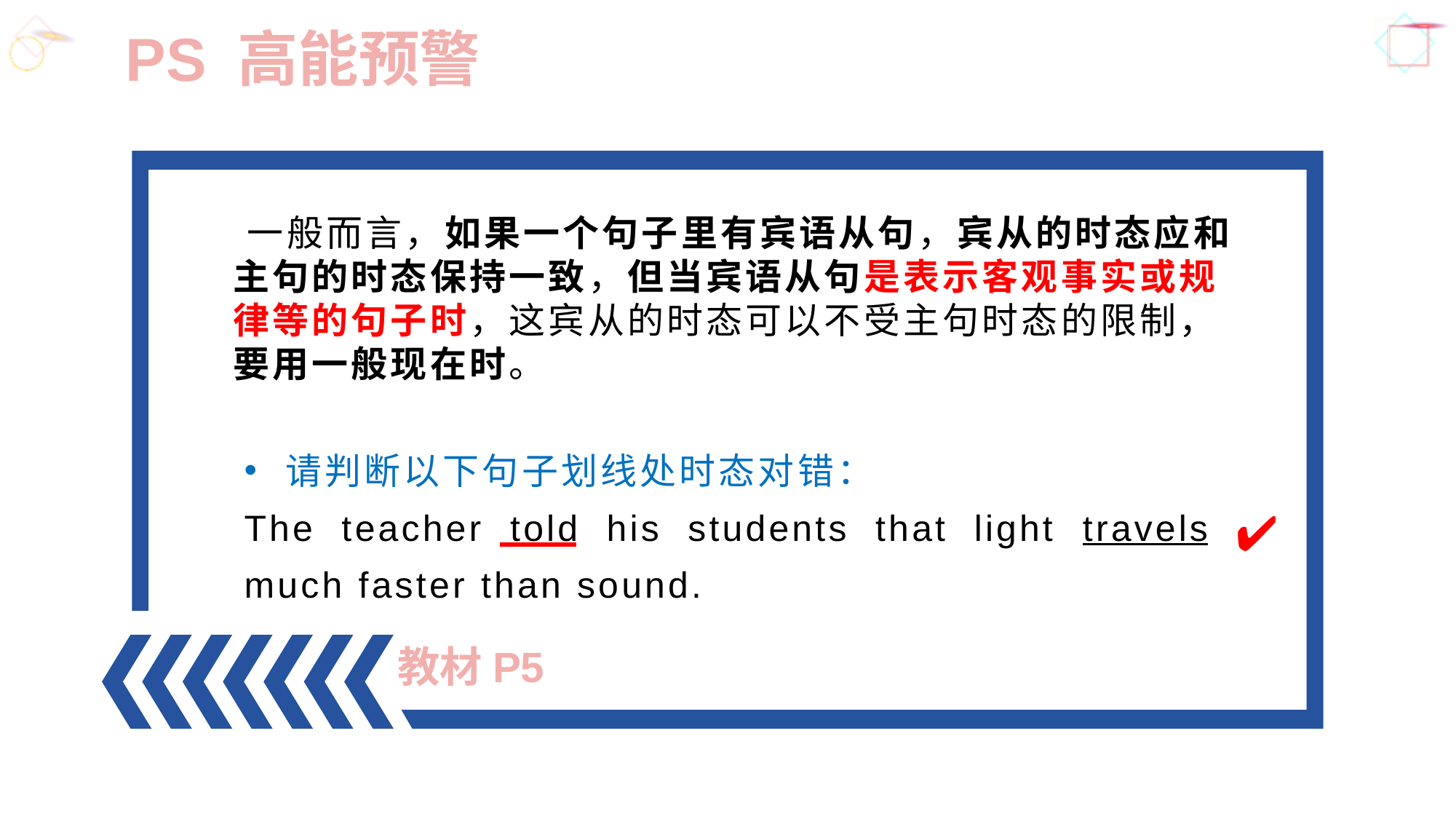

PS 高能预警

请判断以下句子划线处时态对错：
The teacher told his students that light travels much faster than sound.
 一般而言，如果一个句子里有宾语从句，宾从的时态应和
主句的时态保持一致，但当宾语从句是表示客观事实或规
律等的句子时，这宾从的时态可以不受主句时态的限制，
要用一般现在时。
✔
教材P5